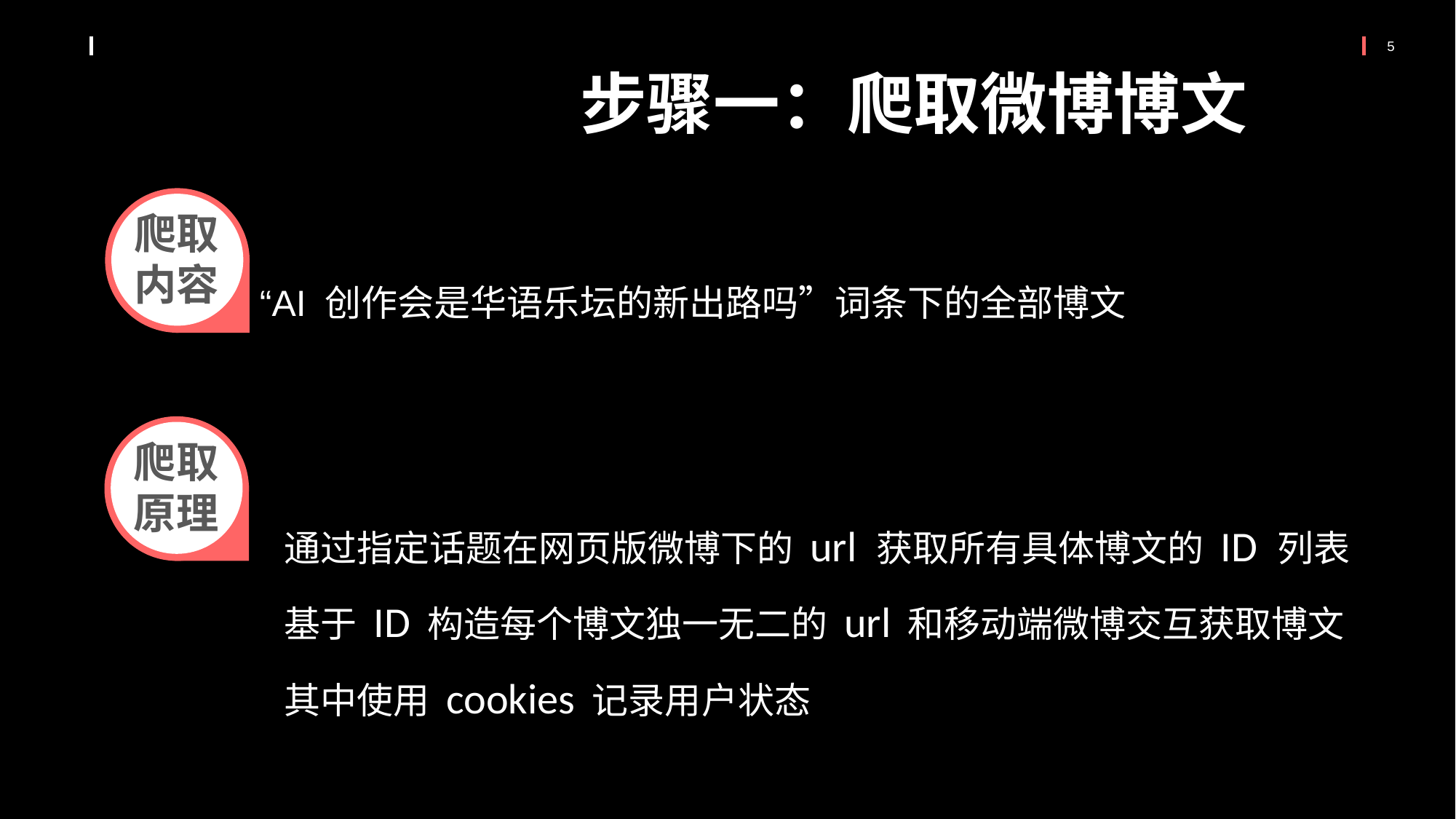

步骤一：爬取微博博文

爬取
内容
“AI 创作会是华语乐坛的新出路吗”词条下的全部博文

爬取
原理
通过指定话题在网页版微博下的 url 获取所有具体博文的 ID 列表
基于 ID 构造每个博文独一无二的 url 和移动端微博交互获取博文
其中使用 cookies 记录用户状态